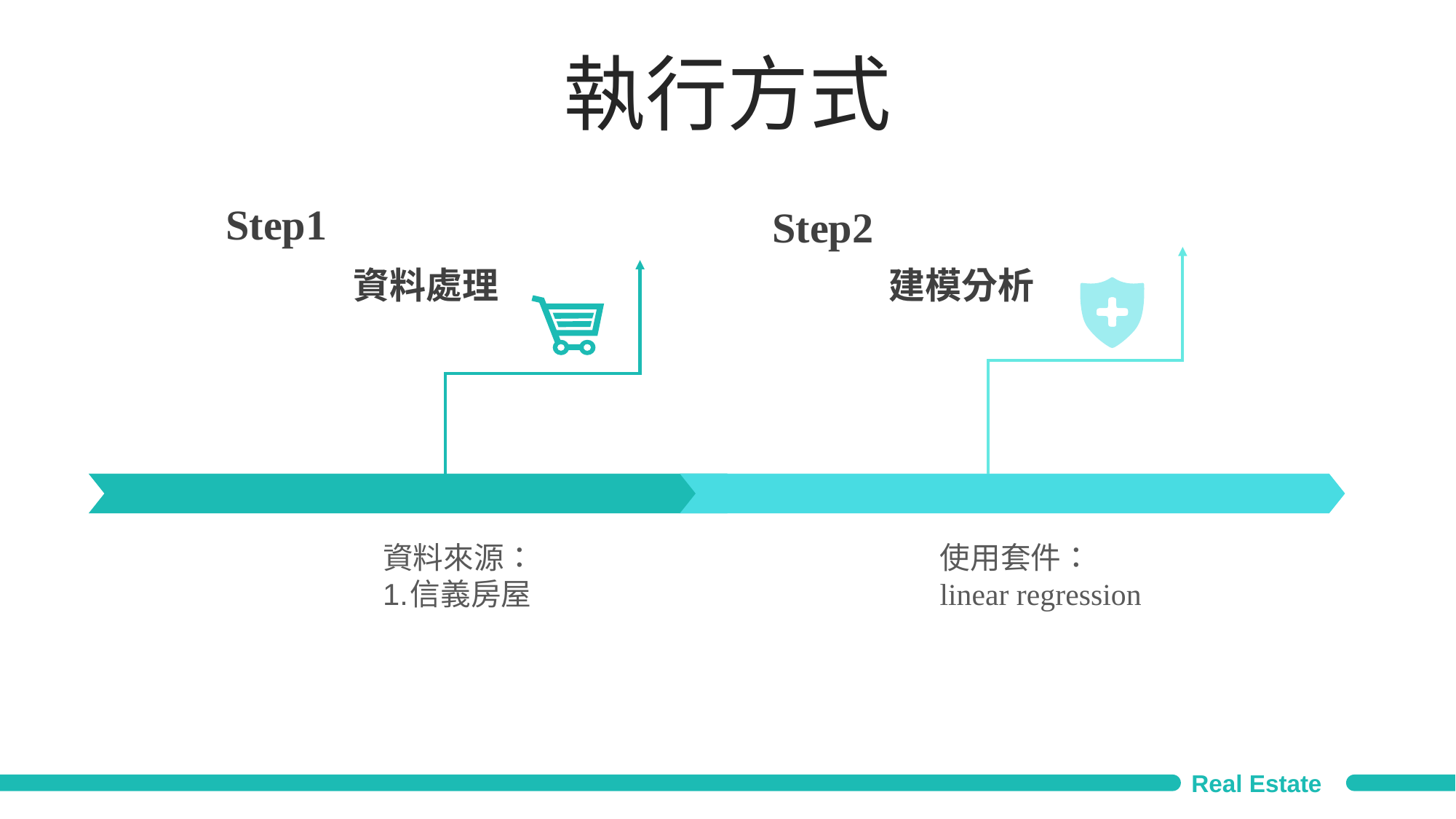

執行方式
Step1
Step2
資料處理
建模分析

資料來源：
信義房屋
使用套件：
linear regression